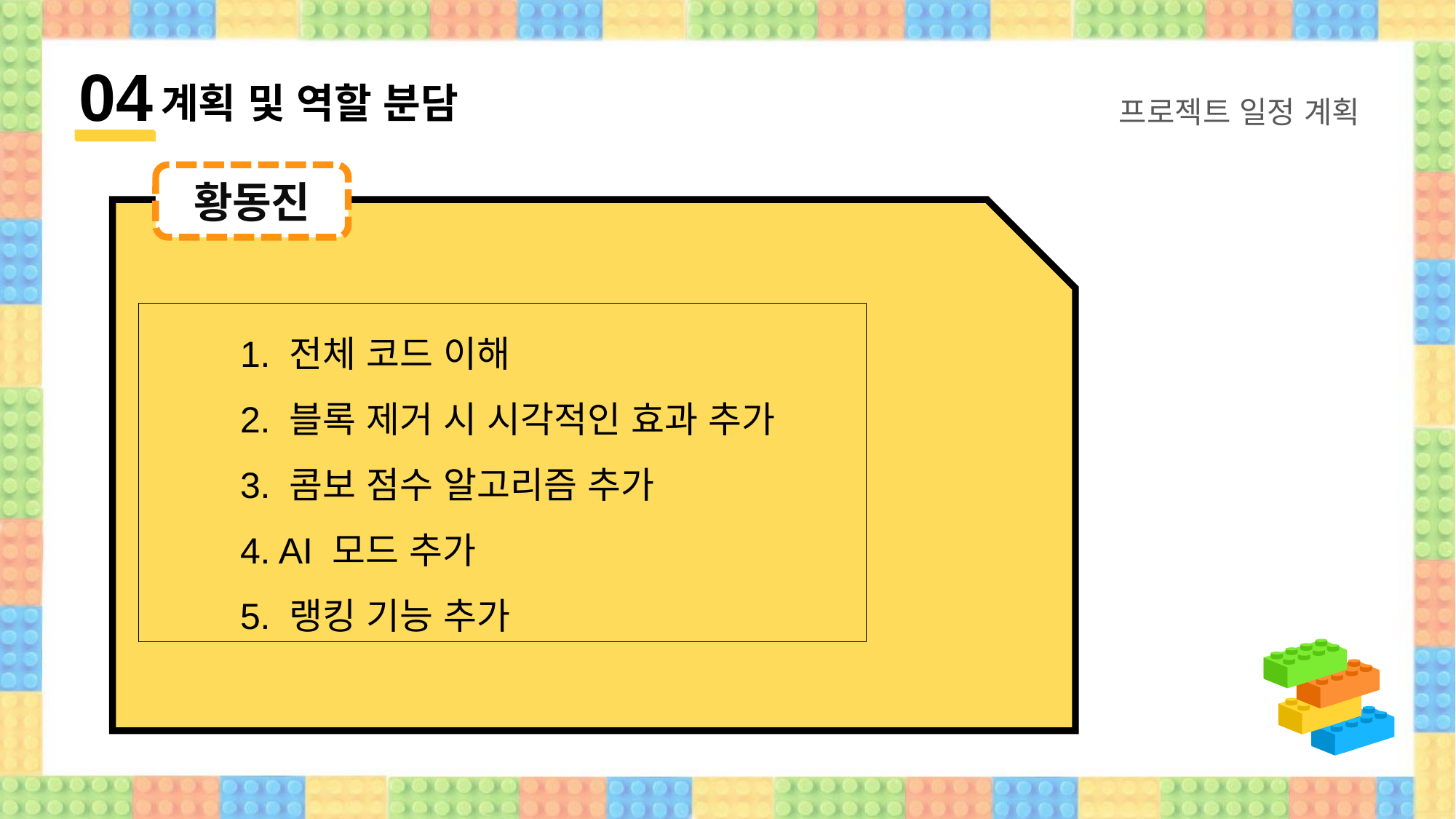

04
계획 및 역할 분담
프로젝트 일정 계획

황동진

1. 전체 코드 이해
2. 블록 제거 시 시각적인 효과 추가
3. 콤보 점수 알고리즘 추가
4. AI 모드 추가
5. 랭킹 기능 추가